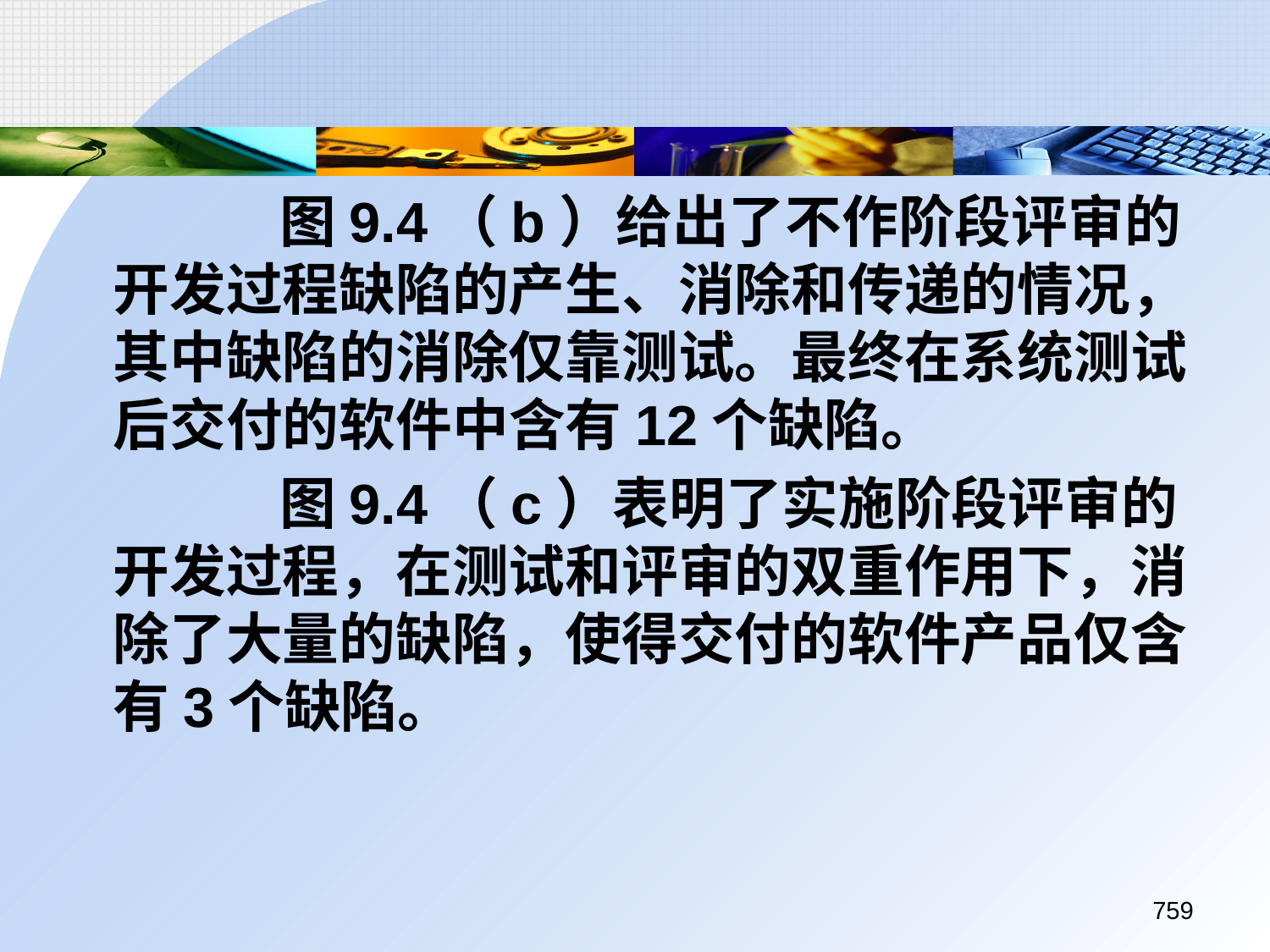

图9.4（b）给出了不作阶段评审的开发过程缺陷的产生、消除和传递的情况，其中缺陷的消除仅靠测试。最终在系统测试后交付的软件中含有12个缺陷。
		  图9.4（c）表明了实施阶段评审的开发过程，在测试和评审的双重作用下，消除了大量的缺陷，使得交付的软件产品仅含有3个缺陷。
759